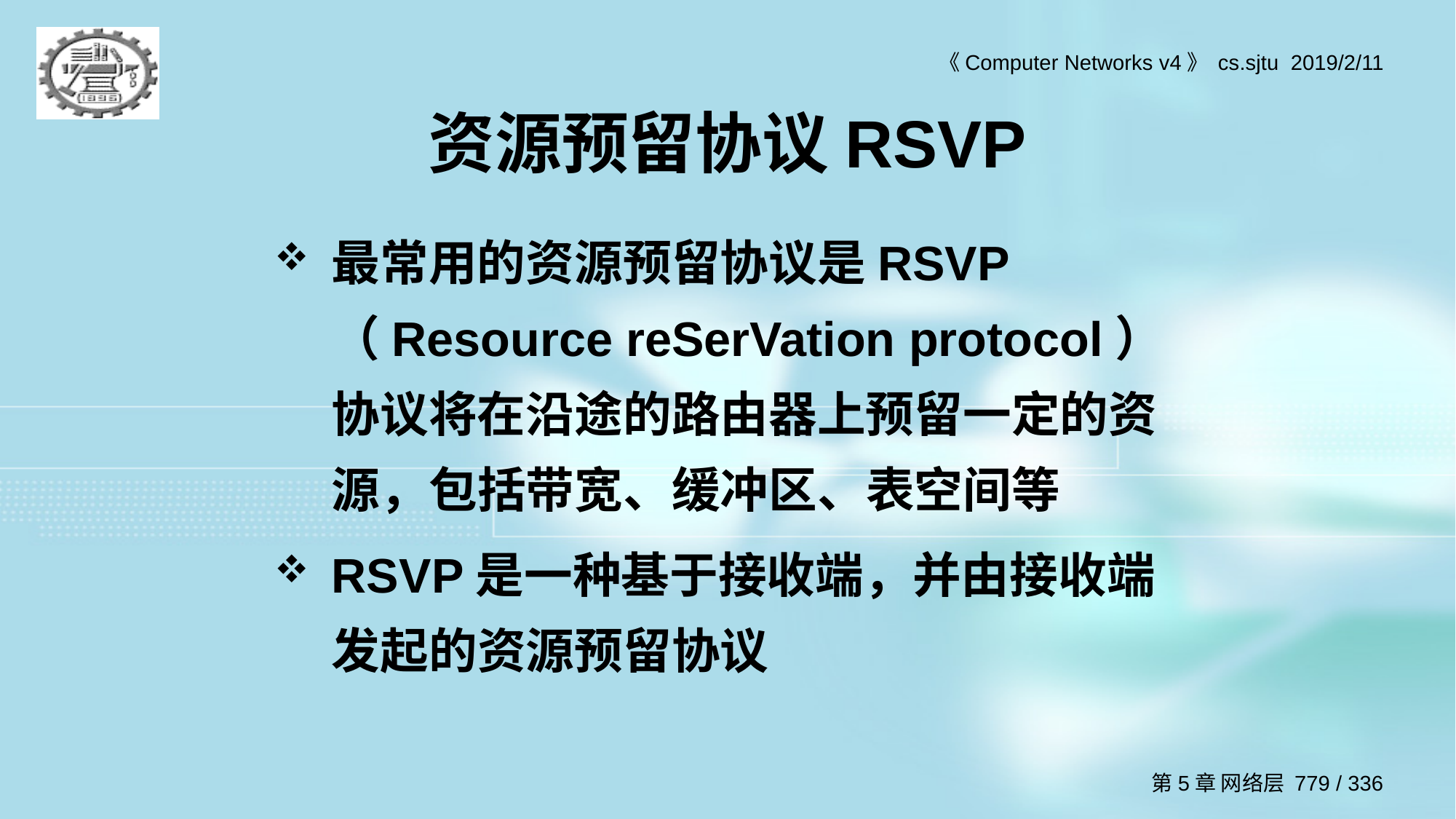

# 资源预留协议RSVP
最常用的资源预留协议是RSVP （Resource reSerVation protocol）协议将在沿途的路由器上预留一定的资源，包括带宽、缓冲区、表空间等
RSVP是一种基于接收端，并由接收端发起的资源预留协议